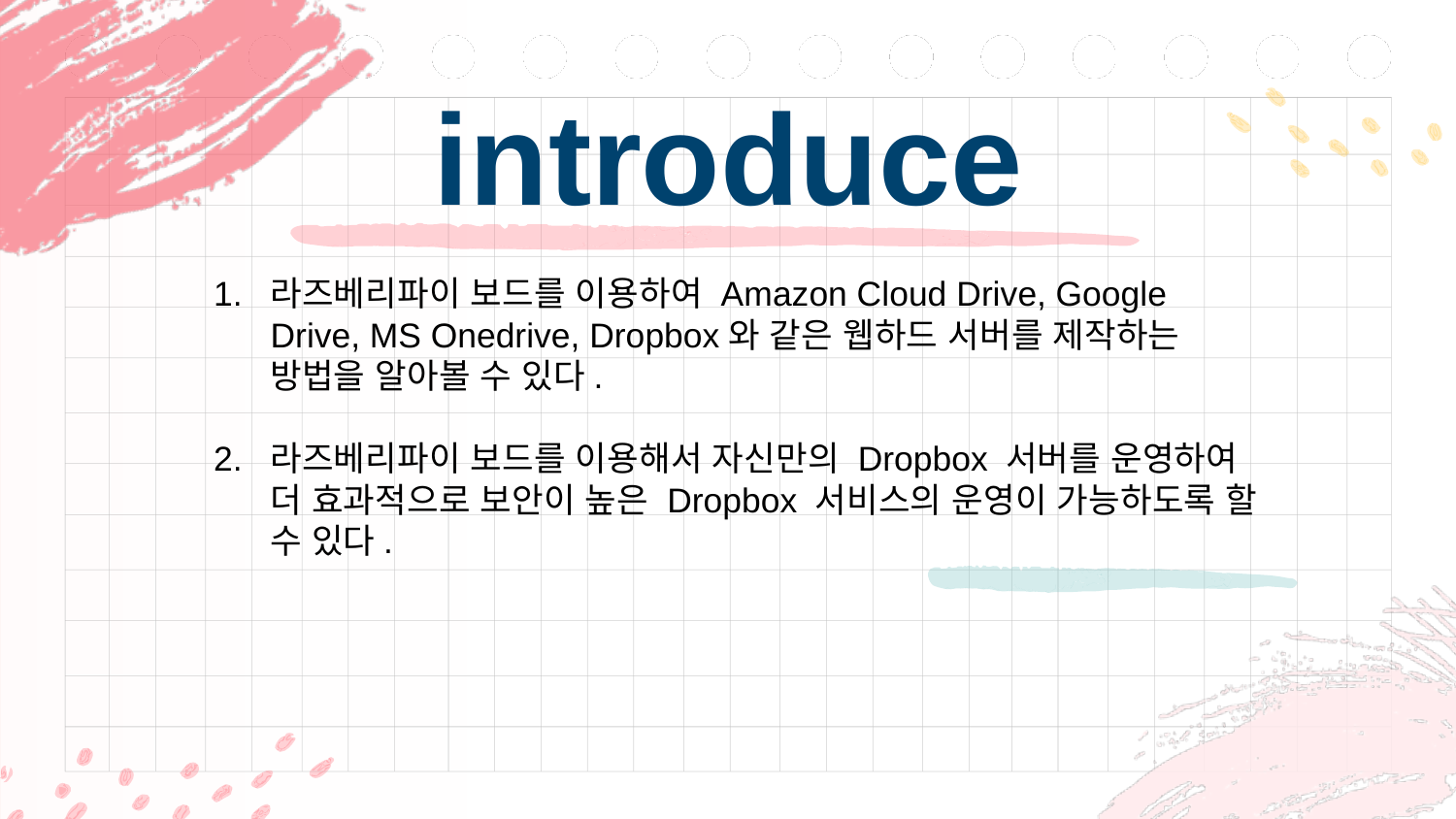

# introduce

라즈베리파이 보드를 이용하여 Amazon Cloud Drive, Google Drive, MS Onedrive, Dropbox와 같은 웹하드 서버를 제작하는 방법을 알아볼 수 있다.

라즈베리파이 보드를 이용해서 자신만의 Dropbox 서버를 운영하여 더 효과적으로 보안이 높은 Dropbox 서비스의 운영이 가능하도록 할 수 있다.